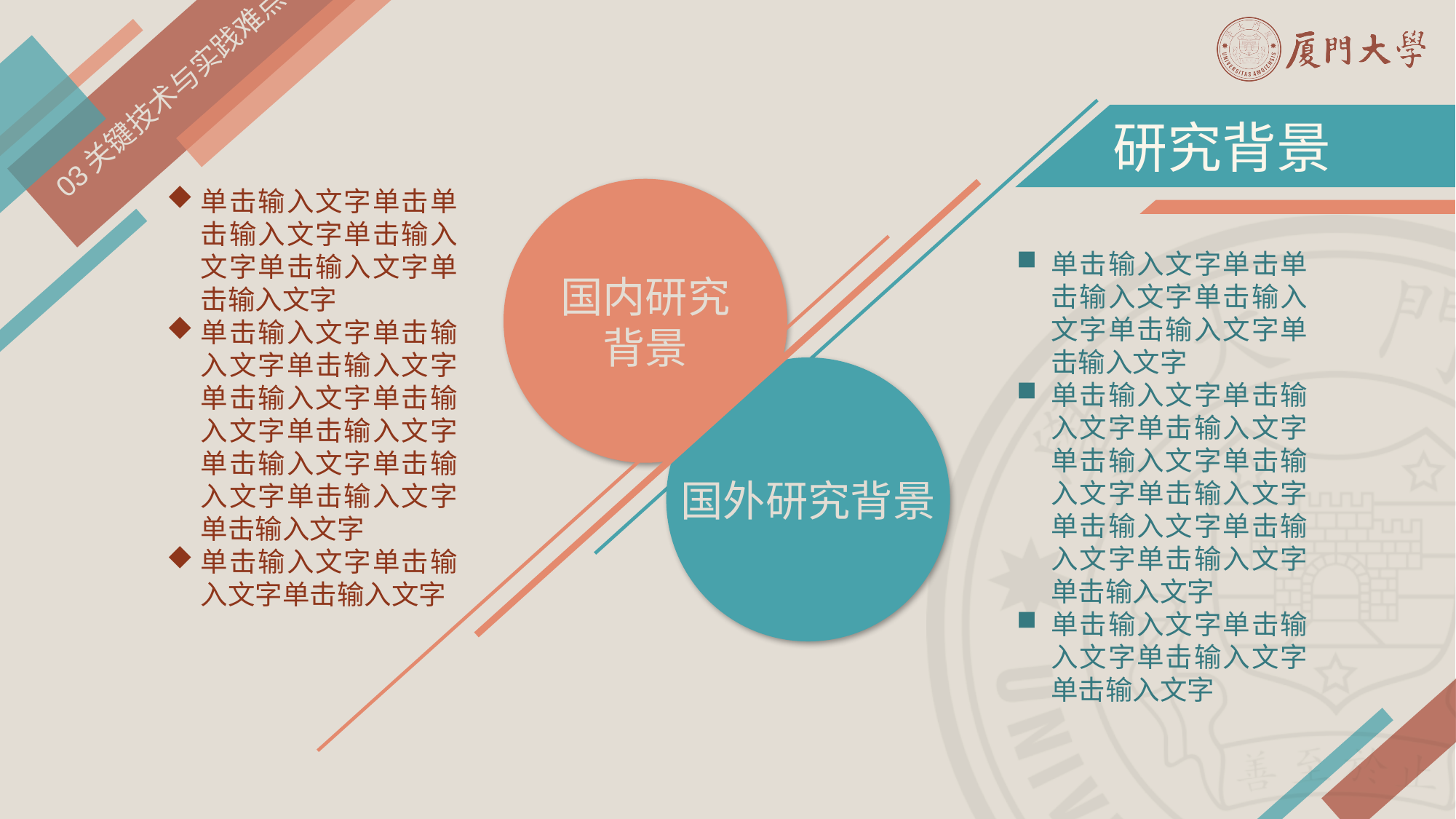

03关键技术与实践难点
研究背景
单击输入文字单击单击输入文字单击输入文字单击输入文字单击输入文字
单击输入文字单击输入文字单击输入文字单击输入文字单击输入文字单击输入文字单击输入文字单击输入文字单击输入文字单击输入文字
单击输入文字单击输入文字单击输入文字
国内研究背景

单击输入文字单击单击输入文字单击输入文字单击输入文字单击输入文字
单击输入文字单击输入文字单击输入文字单击输入文字单击输入文字单击输入文字单击输入文字单击输入文字单击输入文字单击输入文字
单击输入文字单击输入文字单击输入文字单击输入文字
国外研究背景